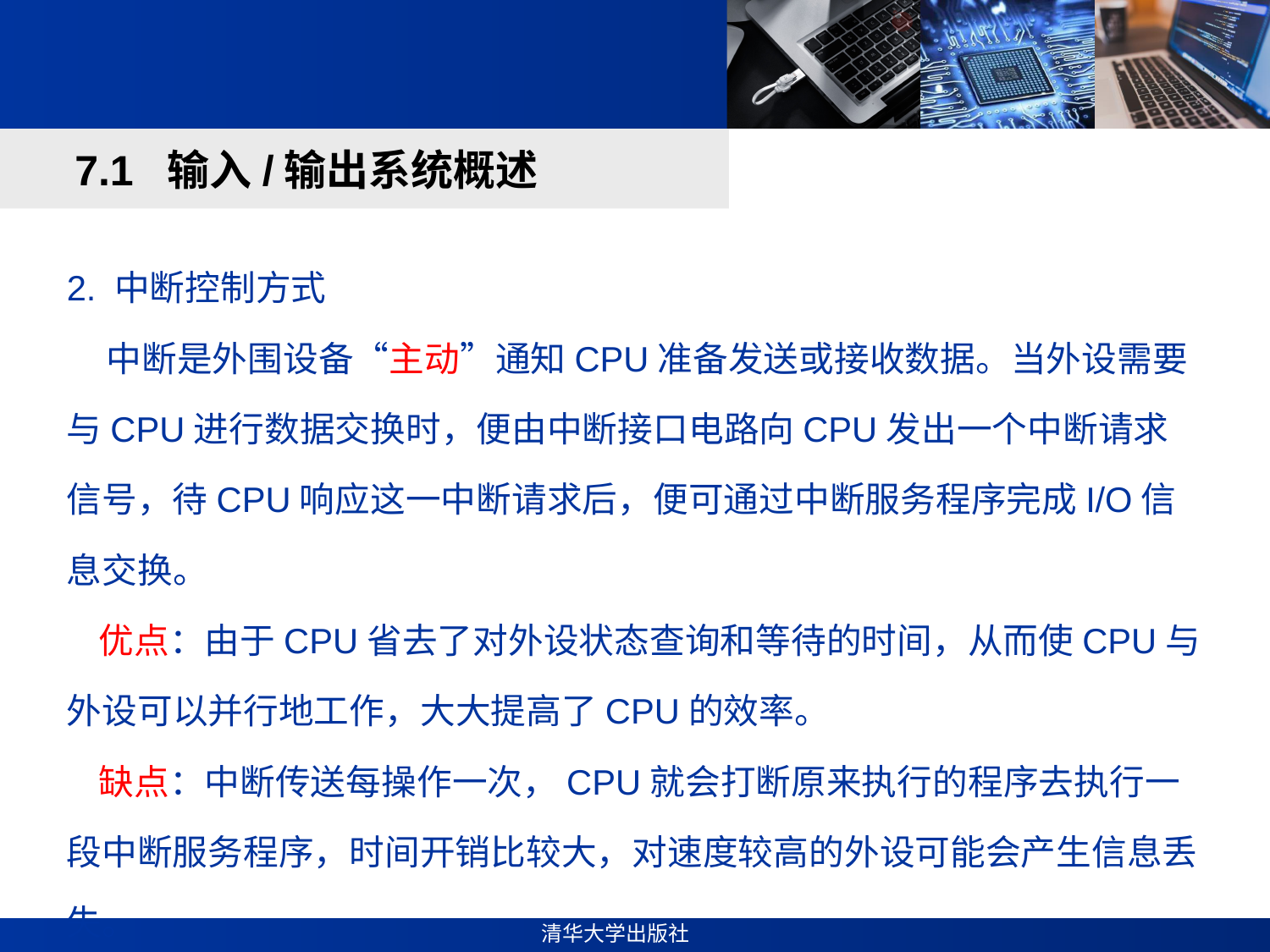

#
7.1  输入/输出系统概述
2. 中断控制方式
    中断是外围设备“主动”通知CPU准备发送或接收数据。当外设需要与CPU进行数据交换时，便由中断接口电路向CPU发出一个中断请求信号，待CPU响应这一中断请求后，便可通过中断服务程序完成I/O信息交换。
   优点：由于CPU省去了对外设状态查询和等待的时间，从而使CPU与外设可以并行地工作，大大提高了CPU的效率。
   缺点：中断传送每操作一次，CPU就会打断原来执行的程序去执行一段中断服务程序，时间开销比较大，对速度较高的外设可能会产生信息丢失。